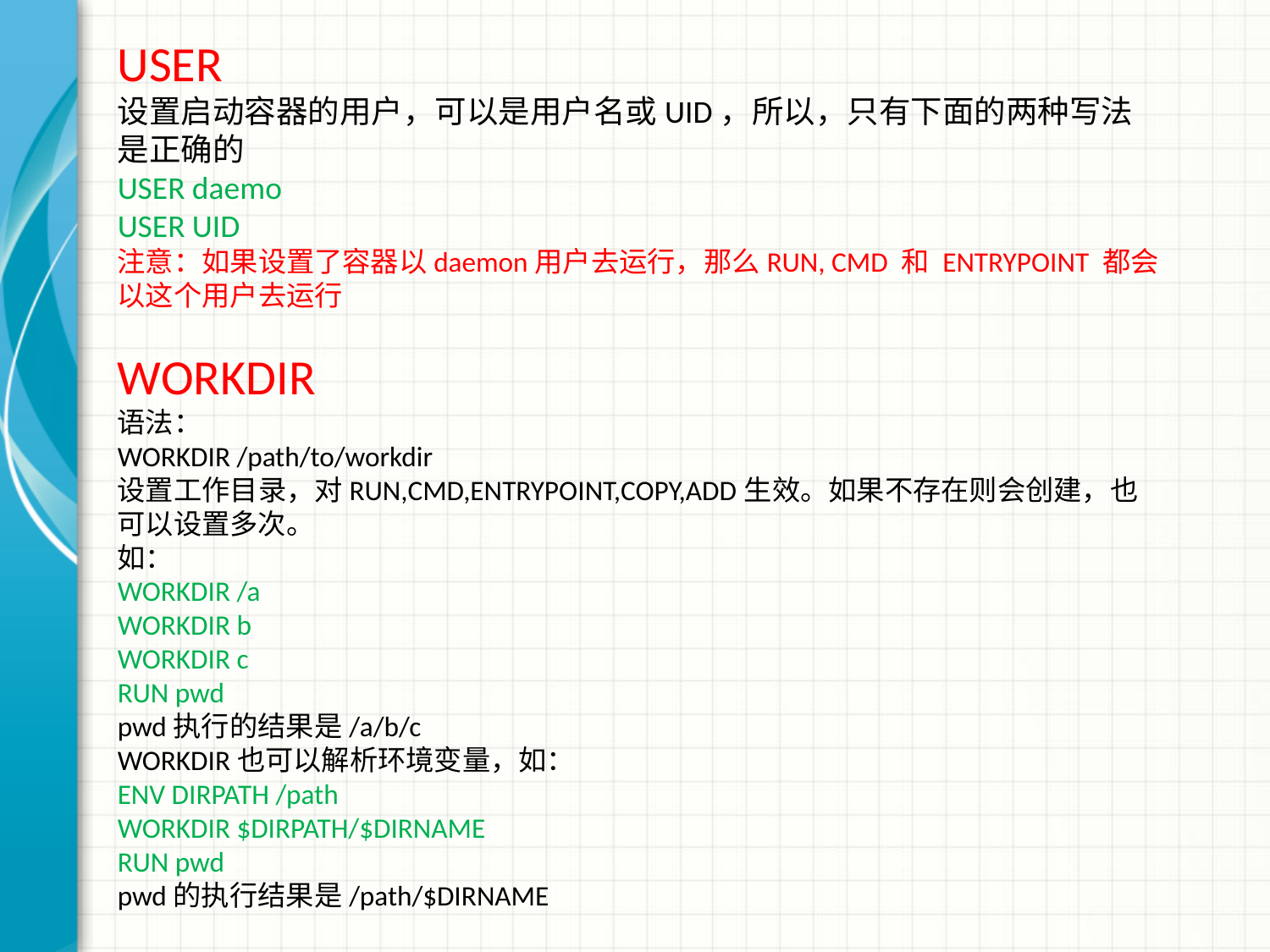

USER
设置启动容器的用户，可以是用户名或UID，所以，只有下面的两种写法是正确的
USER daemo
USER UID
注意：如果设置了容器以daemon用户去运行，那么RUN, CMD 和 ENTRYPOINT 都会以这个用户去运行
WORKDIR
语法：
WORKDIR /path/to/workdir
设置工作目录，对RUN,CMD,ENTRYPOINT,COPY,ADD生效。如果不存在则会创建，也可以设置多次。
如：
WORKDIR /a
WORKDIR b
WORKDIR c
RUN pwd
pwd执行的结果是/a/b/c
WORKDIR也可以解析环境变量，如：
ENV DIRPATH /path
WORKDIR $DIRPATH/$DIRNAME
RUN pwd
pwd的执行结果是/path/$DIRNAME